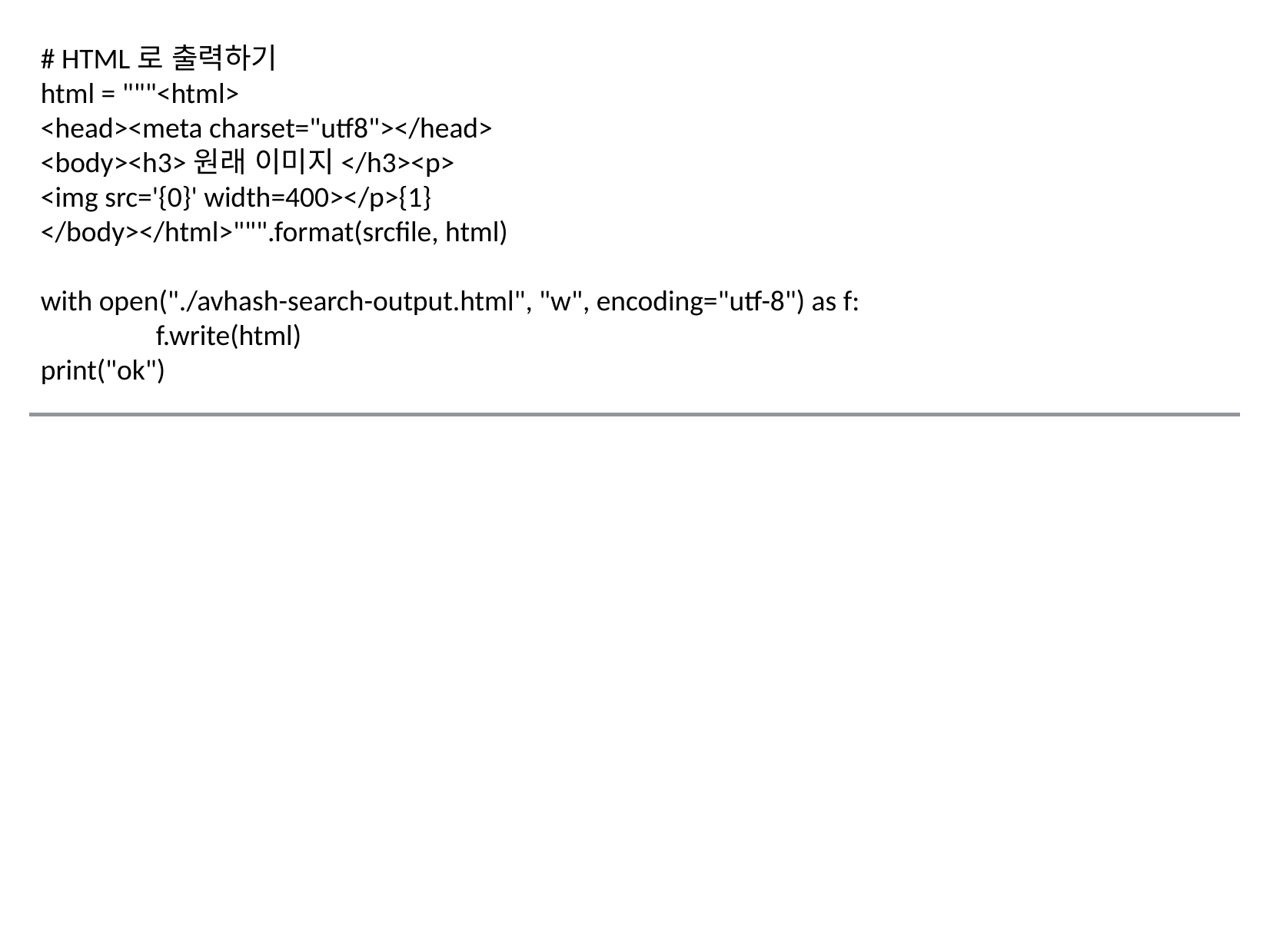

# HTML로 출력하기
html = """<html>
<head><meta charset="utf8"></head>
<body><h3>원래 이미지</h3><p>
<img src='{0}' width=400></p>{1}
</body></html>""".format(srcfile, html)

with open("./avhash-search-output.html", "w", encoding="utf-8") as f:
	f.write(html)
print("ok")